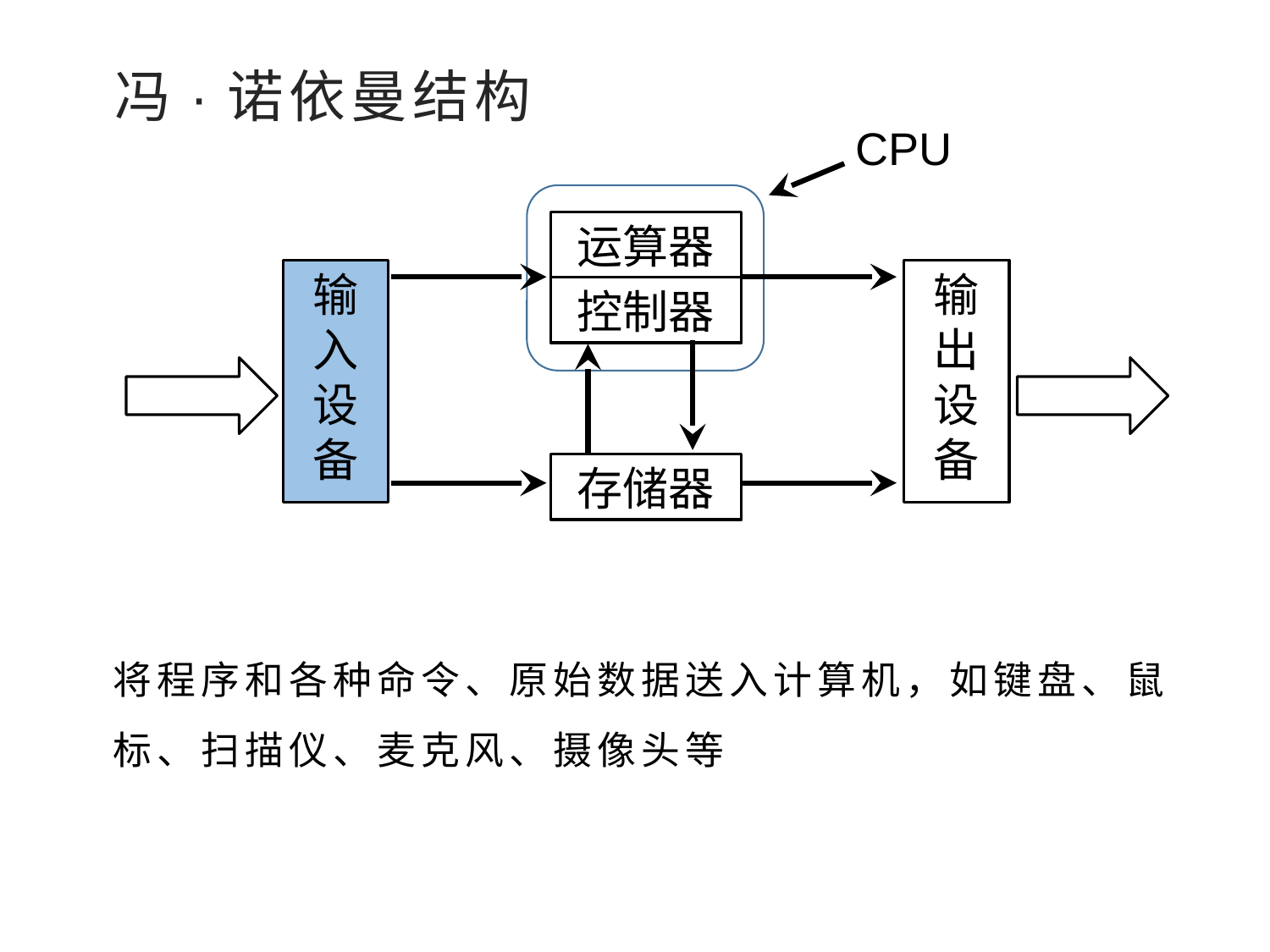

冯·诺依曼结构
CPU

运算器
控制器
输入设备
输出设备

存储器
将程序和各种命令、原始数据送入计算机，如键盘、鼠标、扫描仪、麦克风、摄像头等